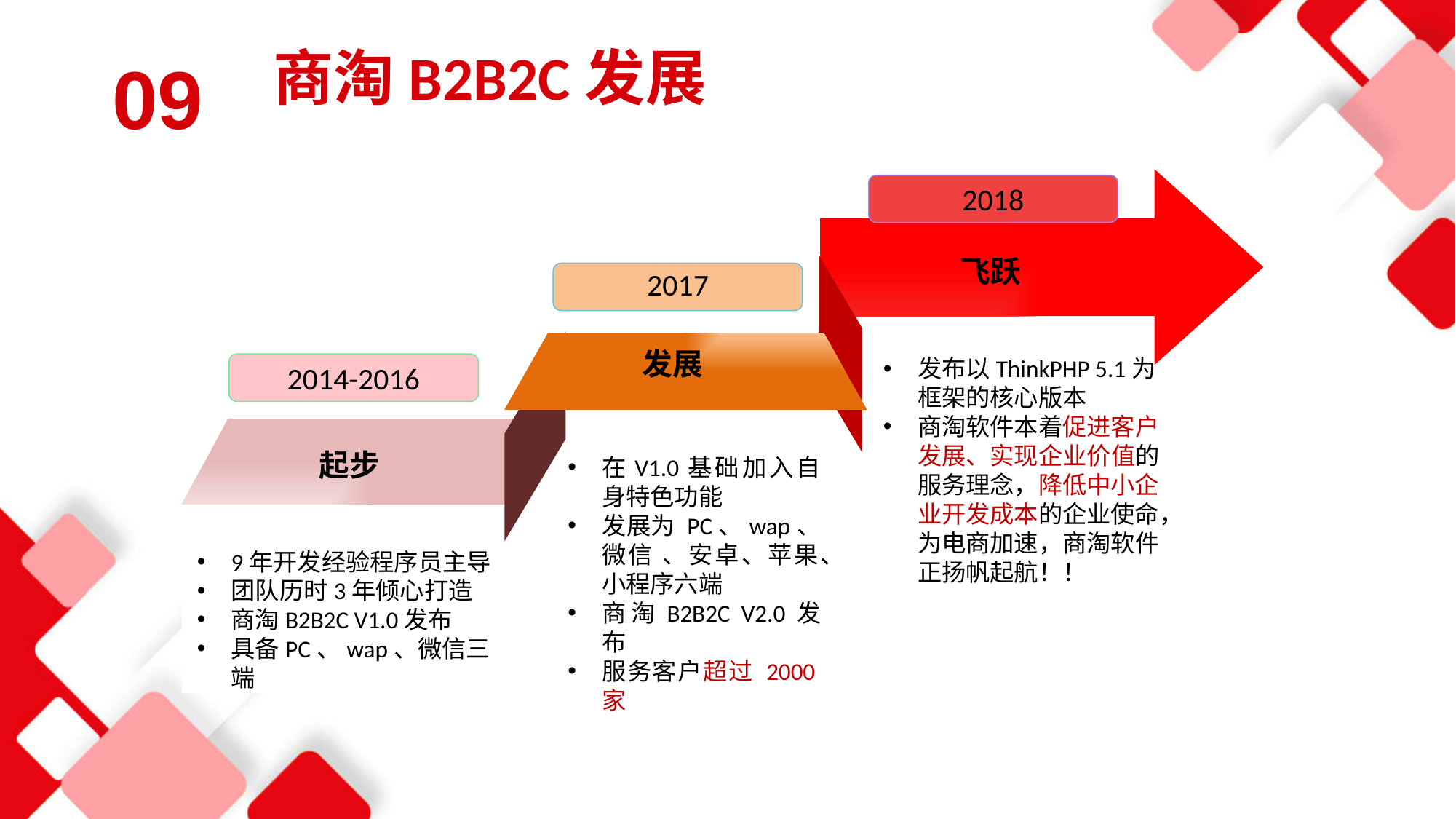

09
商淘B2B2C发展

2018
飞跃
2017

发展
2014-2016

起步

发布以ThinkPHP 5.1为框架的核心版本
商淘软件本着促进客户发展、实现企业价值的服务理念，降低中小企业开发成本的企业使命，为电商加速，商淘软件正扬帆起航！！
在V1.0基础加入自身特色功能
发展为 PC、wap、微信 、安卓、苹果、小程序六端
商淘B2B2C V2.0发布
服务客户超过 2000家
9年开发经验程序员主导
团队历时3年倾心打造
商淘B2B2C V1.0发布
具备PC、wap、微信三端